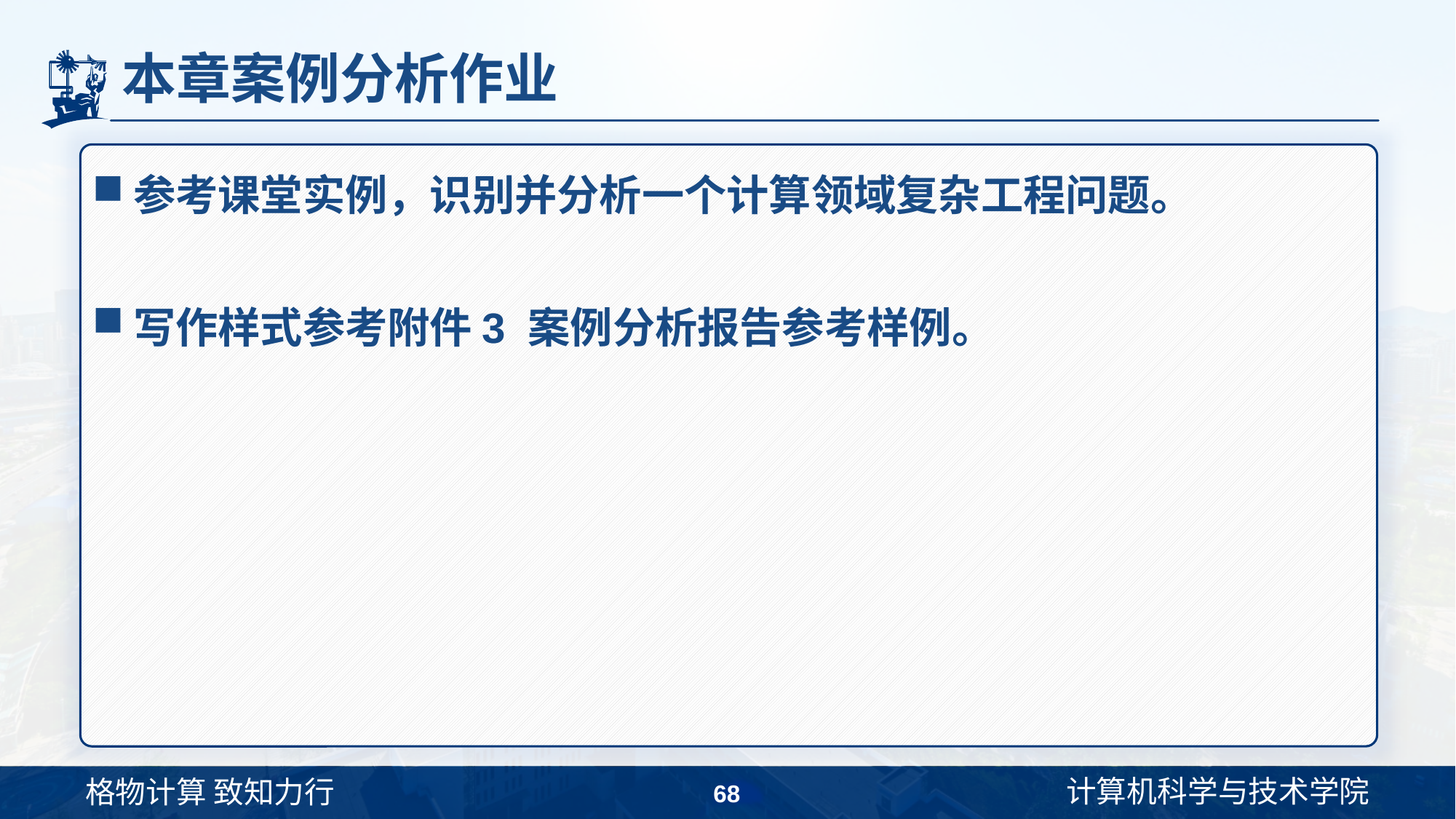

# 本章案例分析作业
参考课堂实例，识别并分析一个计算领域复杂工程问题。

写作样式参考附件3 案例分析报告参考样例。

68